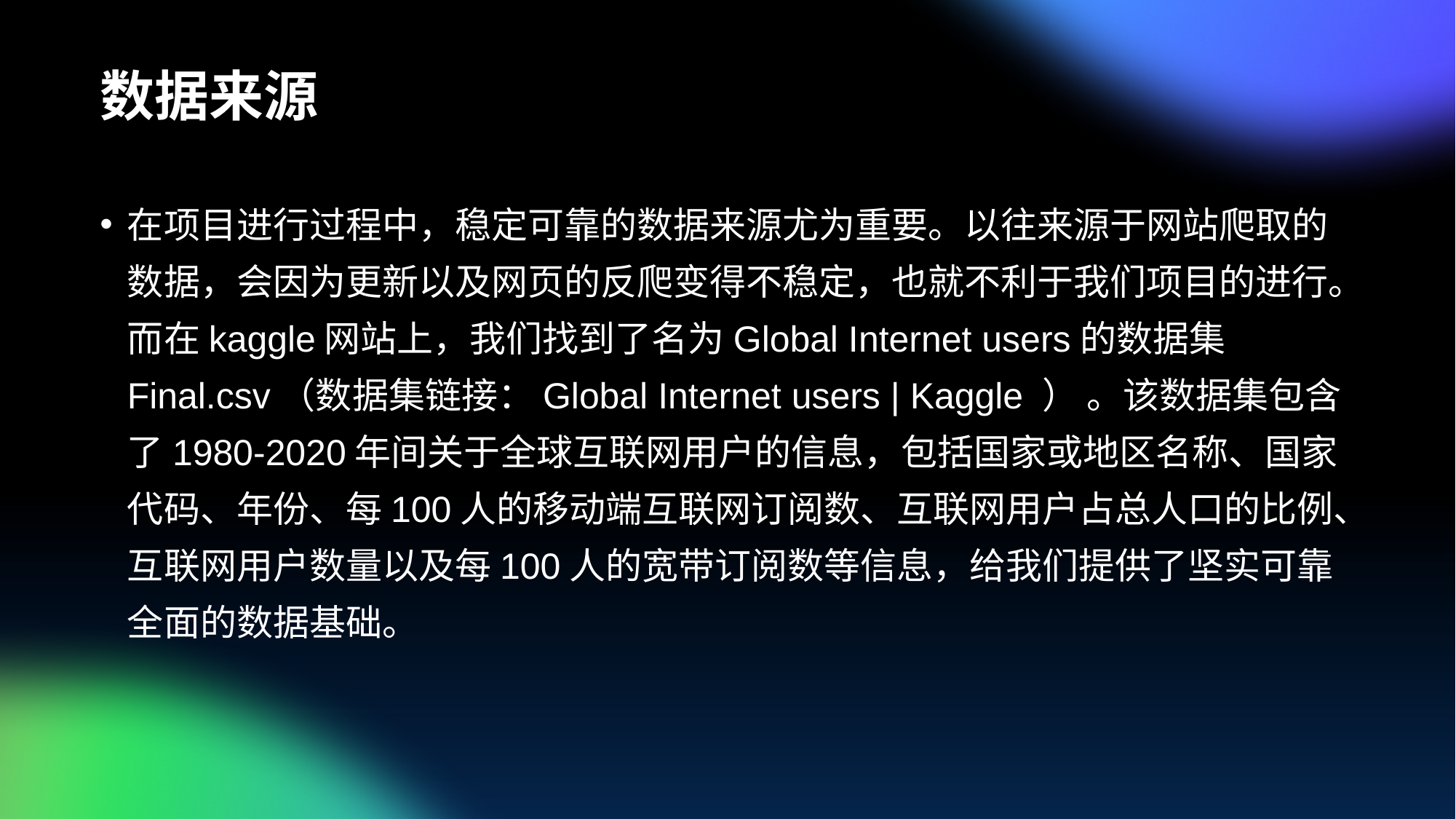

# 数据来源
在项目进行过程中，稳定可靠的数据来源尤为重要。以往来源于网站爬取的数据，会因为更新以及网页的反爬变得不稳定，也就不利于我们项目的进行。而在kaggle网站上，我们找到了名为Global Internet users的数据集Final.csv（数据集链接：Global Internet users | Kaggle ） 。该数据集包含了1980-2020年间关于全球互联网用户的信息，包括国家或地区名称、国家代码、年份、每100人的移动端互联网订阅数、互联网用户占总人口的比例、互联网用户数量以及每100人的宽带订阅数等信息，给我们提供了坚实可靠全面的数据基础。